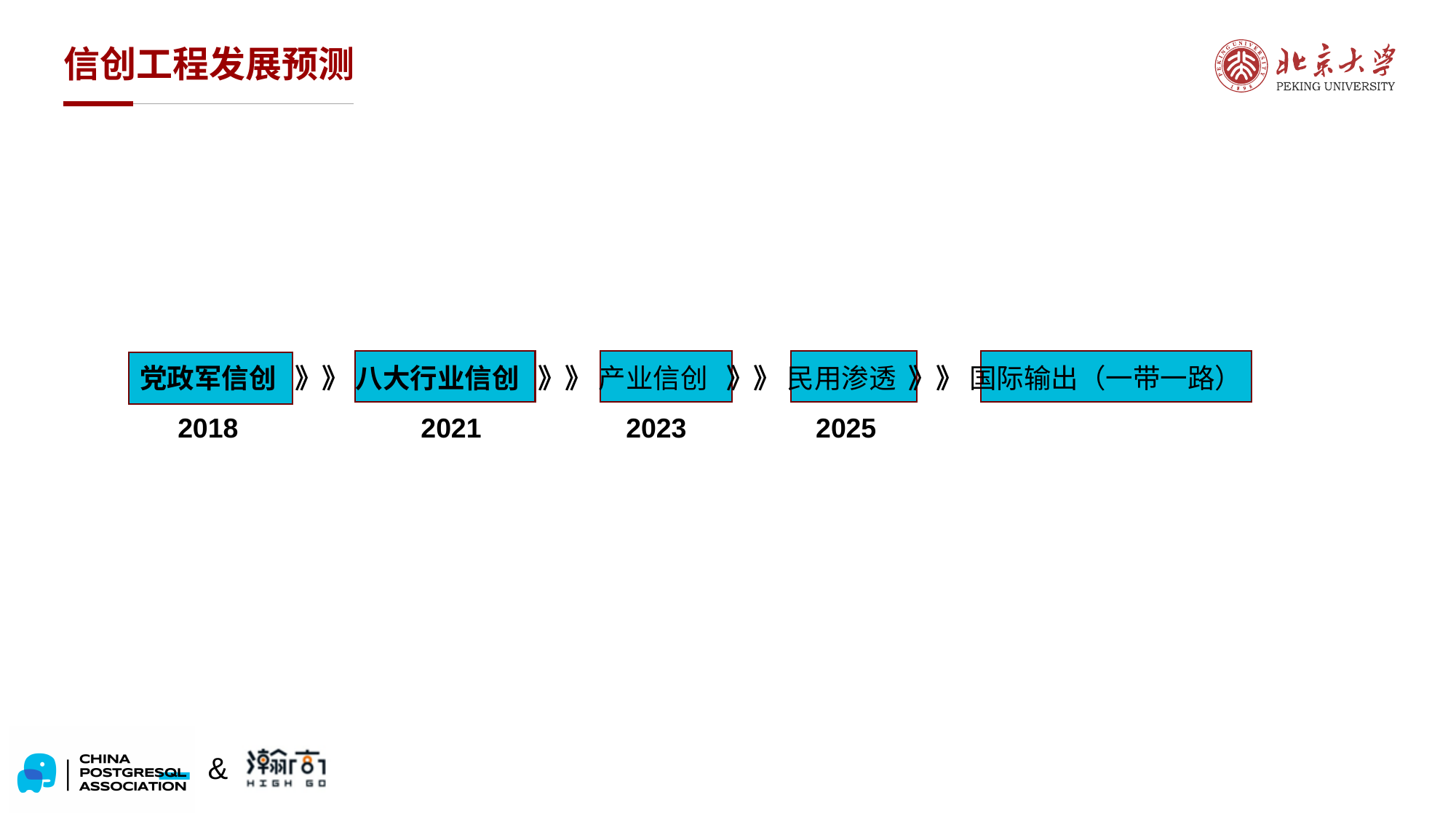

# 信创工程发展预测

党政军信创   》》 八大行业信创   》》 产业信创   》》 民用渗透  》》 国际输出（一带一路）
2018                        2021                   2023                 2025